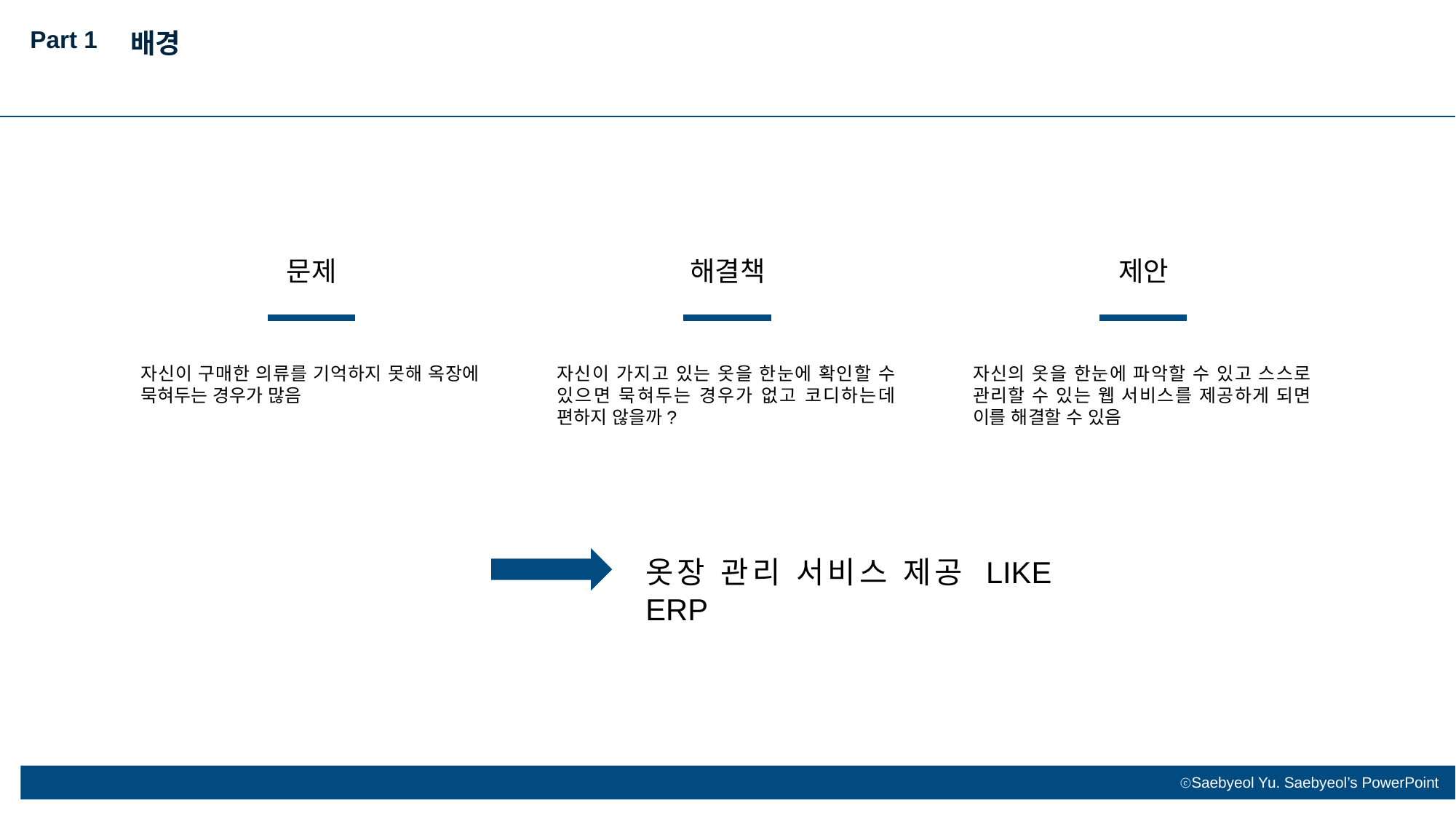

Part 1
배경
문제
해결책
제안
자신이 구매한 의류를 기억하지 못해 옥장에 묵혀두는 경우가 많음
자신이 가지고 있는 옷을 한눈에 확인할 수 있으면 묵혀두는 경우가 없고 코디하는데 편하지 않을까?
자신의 옷을 한눈에 파악할 수 있고 스스로 관리할 수 있는 웹 서비스를 제공하게 되면 이를 해결할 수 있음

옷장 관리 서비스 제공 LIKE ERP